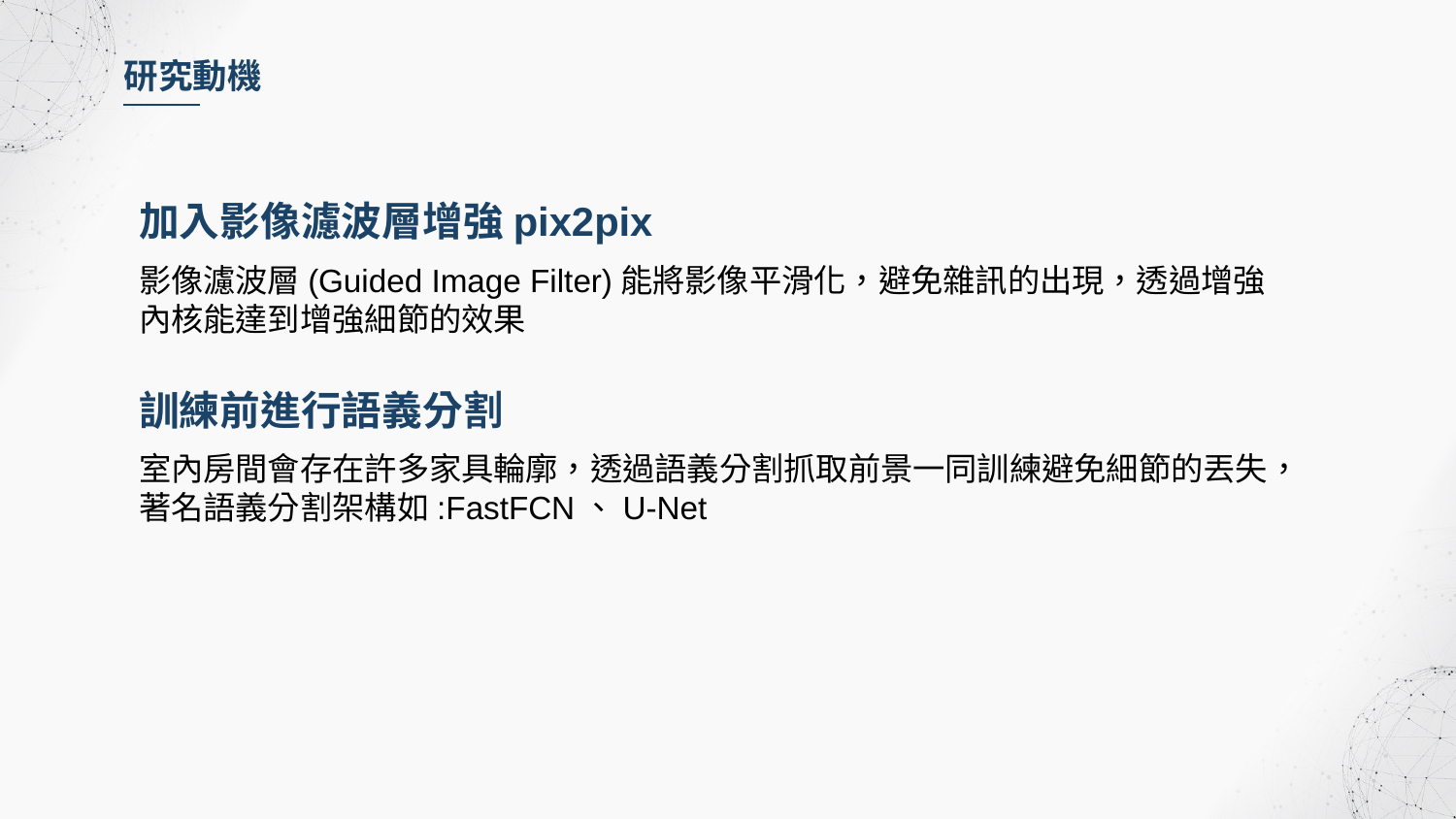

研究動機
加入影像濾波層增強pix2pix
影像濾波層(Guided Image Filter)能將影像平滑化，避免雜訊的出現，透過增強內核能達到增強細節的效果
訓練前進行語義分割
室內房間會存在許多家具輪廓，透過語義分割抓取前景一同訓練避免細節的丟失，著名語義分割架構如:FastFCN、U-Net